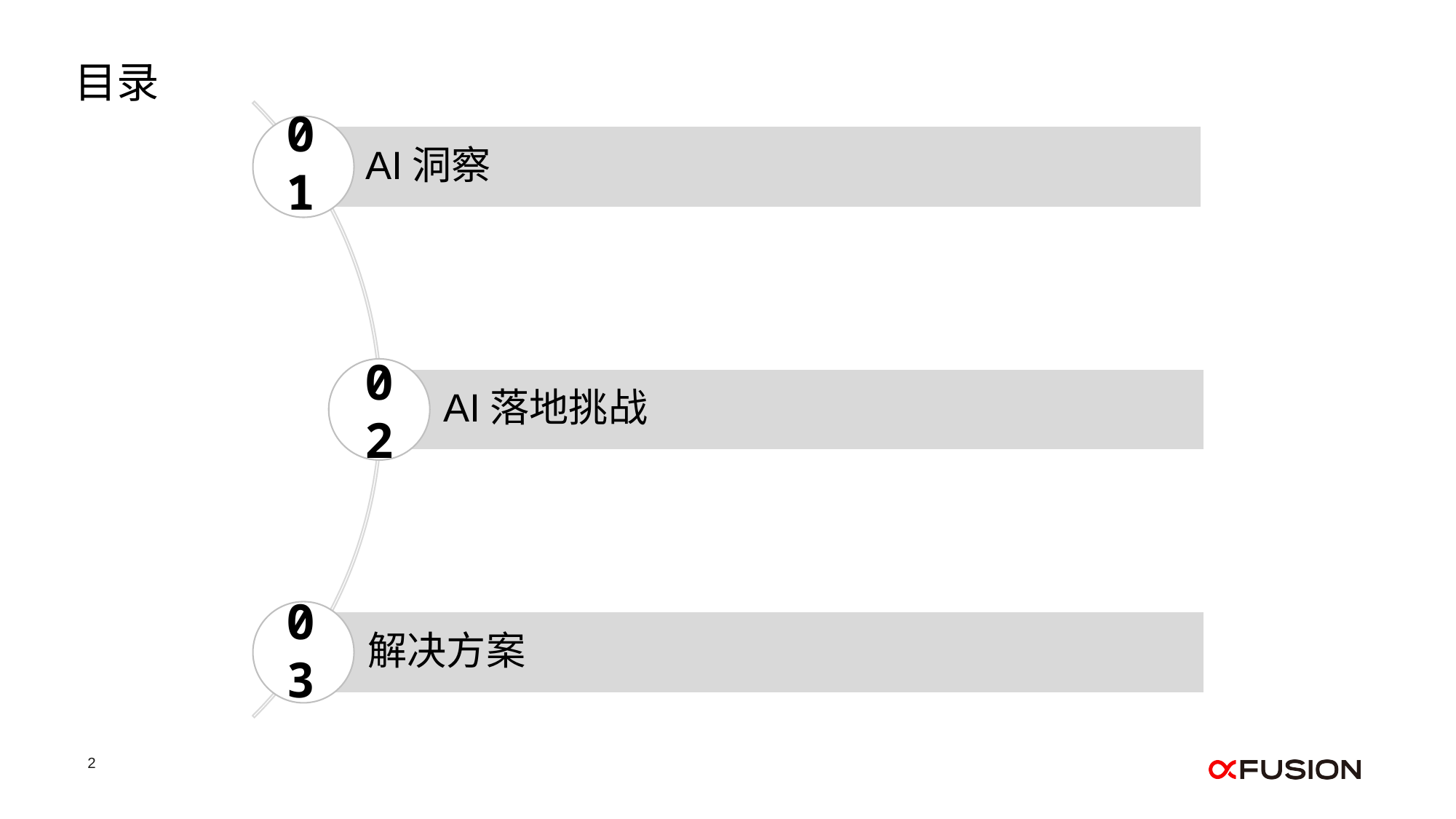

AI洞察

AI落地挑战

解决方案
目录
01
02
03